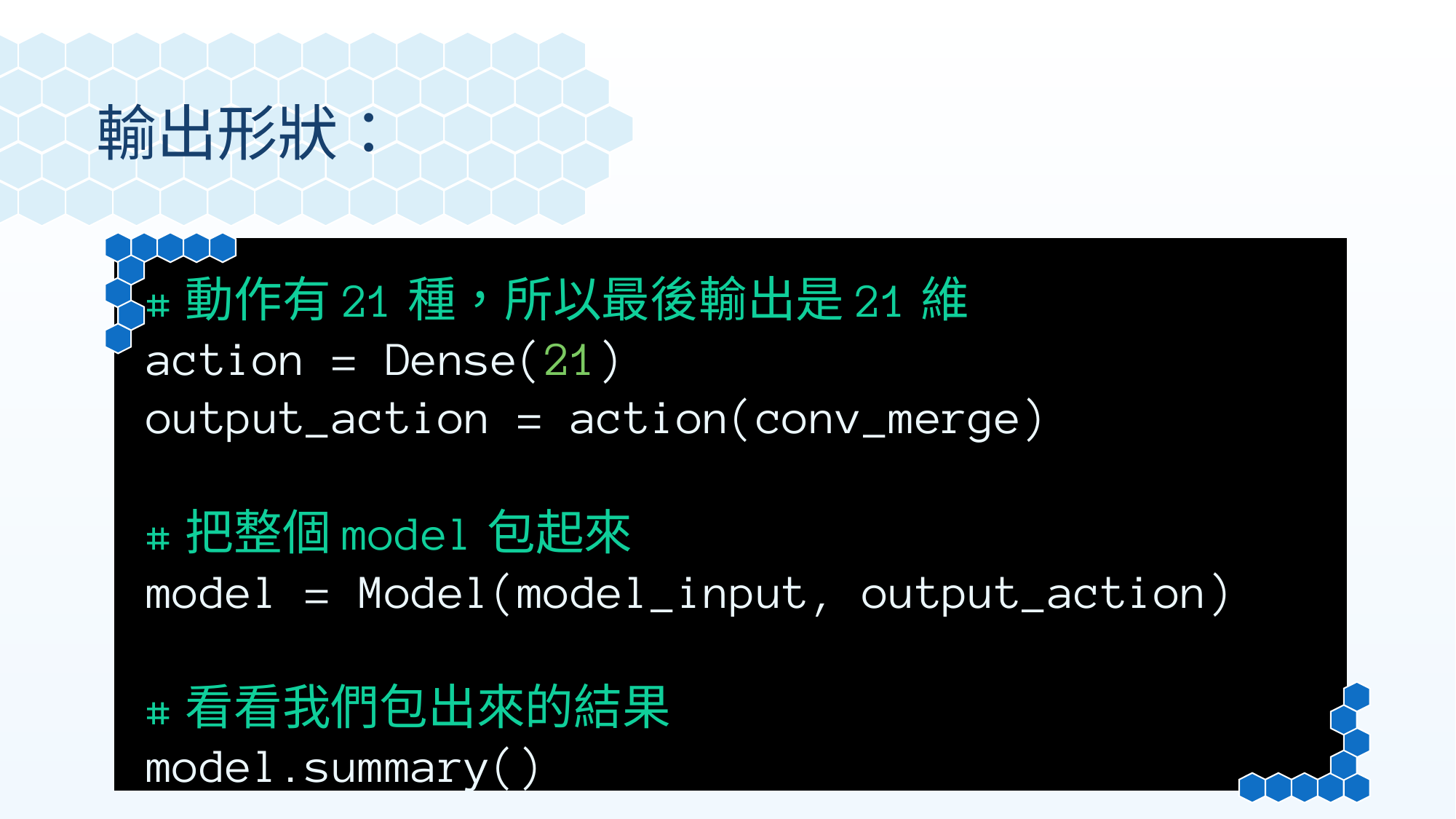

輸出形狀：

#動作有21種，所以最後輸出是21維
action = Dense(21)
output_action = action(conv_merge)

#把整個model包起來
model = Model(model_input, output_action)

#看看我們包出來的結果
model.summary()